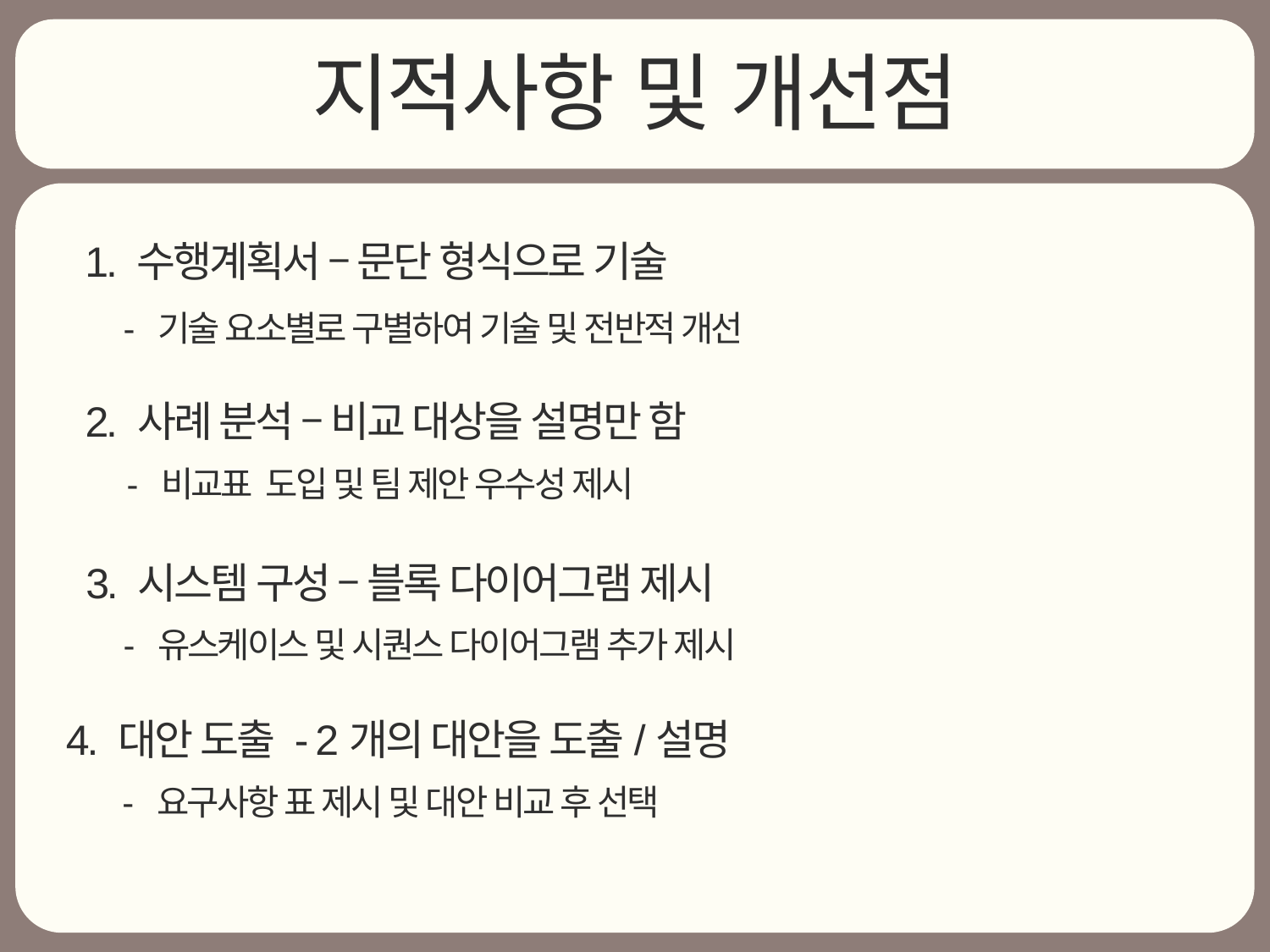

지적사항 및 개선점
1. 수행계획서 – 문단 형식으로 기술
-  기술 요소별로 구별하여 기술 및 전반적 개선
2. 사례 분석 – 비교 대상을 설명만 함
-  비교표  도입 및 팀 제안 우수성 제시
3. 시스템 구성 – 블록 다이어그램 제시
-  유스케이스 및 시퀀스 다이어그램 추가 제시
4. 대안 도출 - 2개의 대안을 도출/설명
-  요구사항 표 제시 및 대안 비교 후 선택